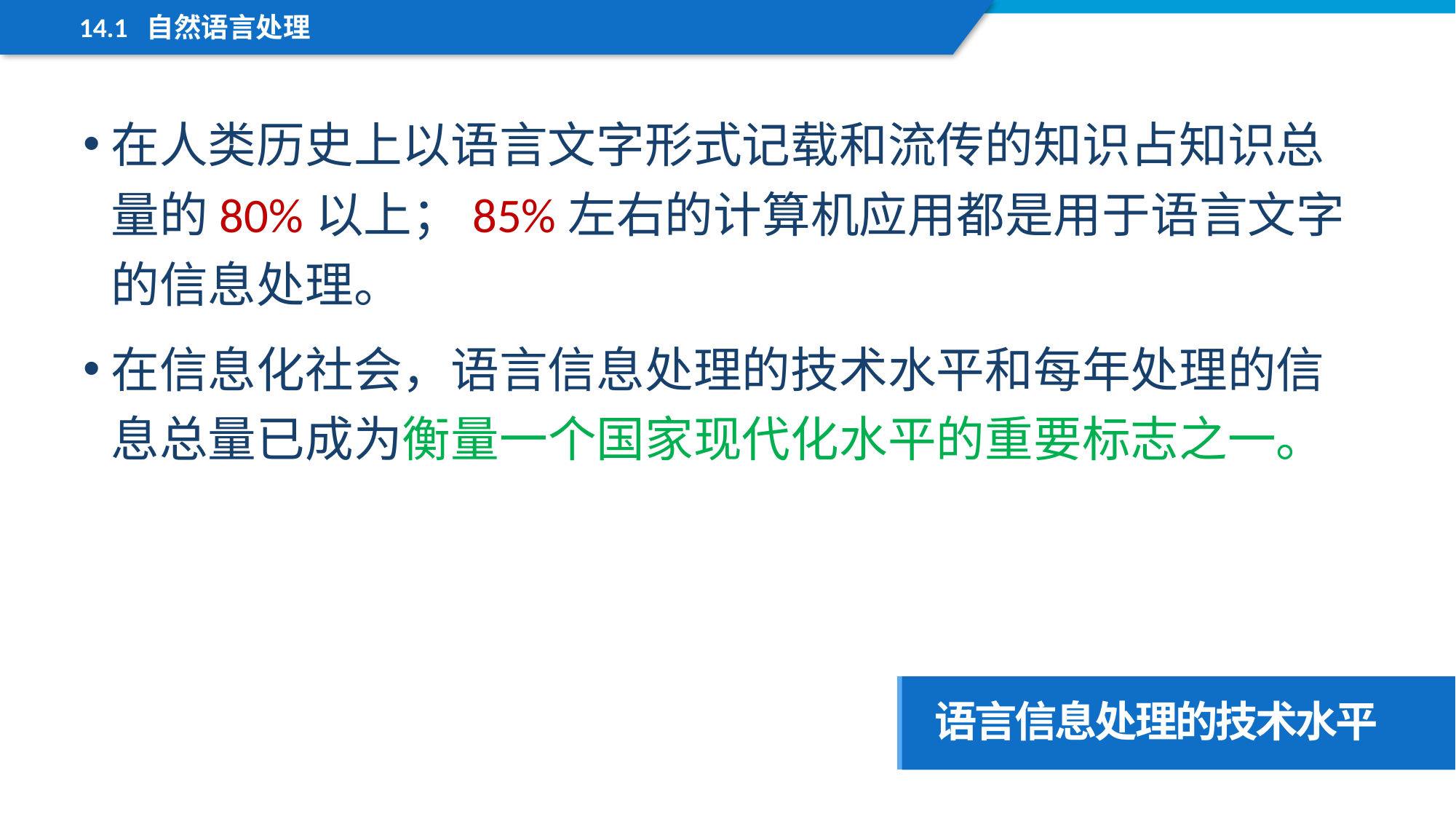

14.1  自然语言处理
在人类历史上以语言文字形式记载和流传的知识占知识总量的80%以上；85%左右的计算机应用都是用于语言文字的信息处理。
在信息化社会，语言信息处理的技术水平和每年处理的信息总量已成为衡量一个国家现代化水平的重要标志之一。

语言信息处理的技术水平